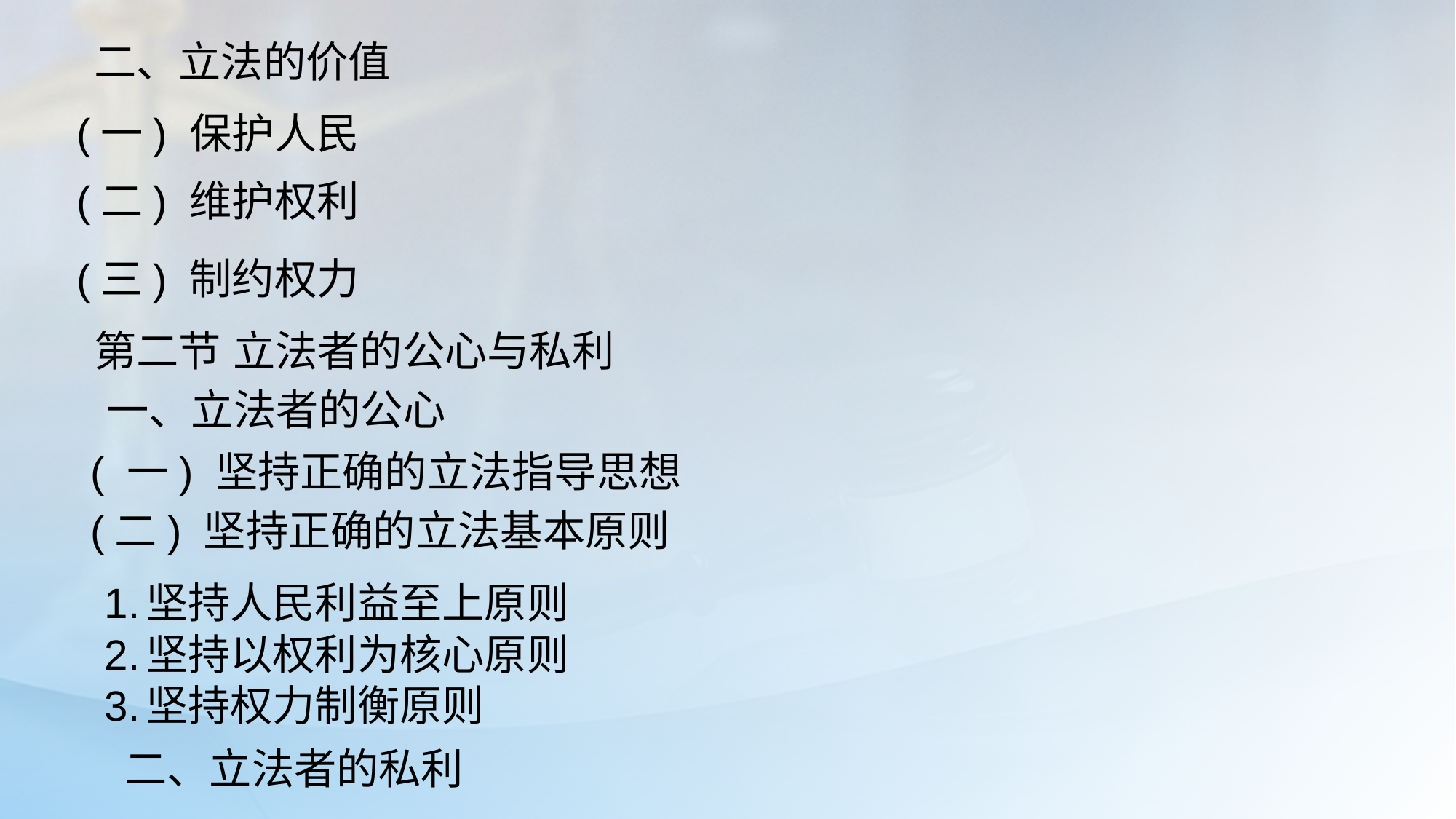

二、立法的价值
(一) 保护人民
(二) 维护权利
(三) 制约权力
第二节 立法者的公心与私利
一、立法者的公心
( 一) 坚持正确的立法指导思想
(二) 坚持正确的立法基本原则
坚持人民利益至上原则
坚持以权利为核心原则
坚持权力制衡原则
二、立法者的私利